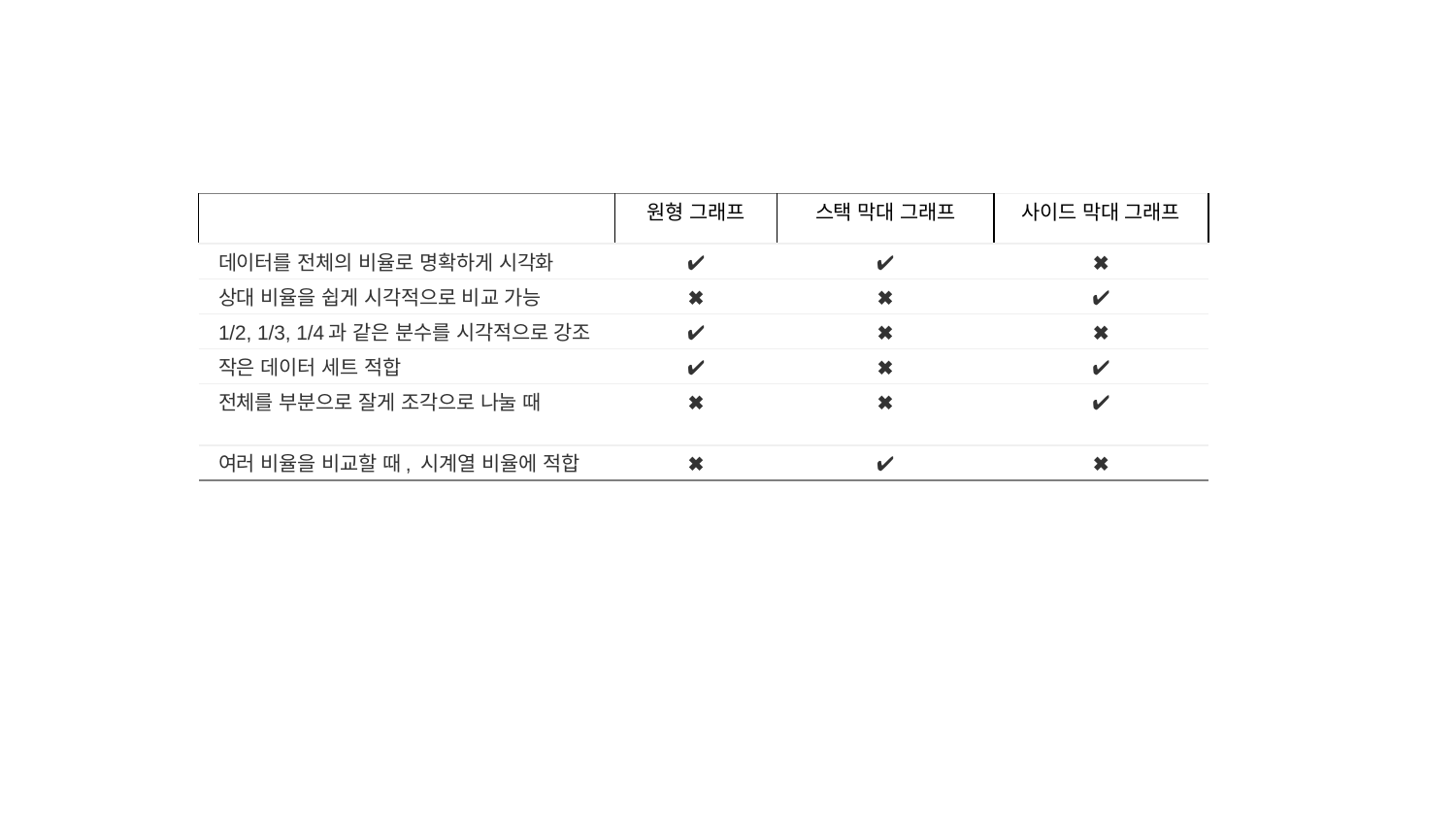

|  | 원형 그래프 | 스택 막대 그래프 | 사이드 막대 그래프 |
| --- | --- | --- | --- |
| 데이터를 전체의 비율로 명확하게 시각화 | ✔ | ✔ | ✖ |
| 상대 비율을 쉽게 시각적으로 비교 가능 | ✖ | ✖ | ✔ |
| 1/2, 1/3, 1/4과 같은 분수를 시각적으로 강조 | ✔ | ✖ | ✖ |
| 작은 데이터 세트 적합 | ✔ | ✖ | ✔ |
| 전체를 부분으로 잘게 조각으로 나눌 때 | ✖ | ✖ | ✔ |
| 여러 비율을 비교할 때, 시계열 비율에 적합 | ✖ | ✔ | ✖ |